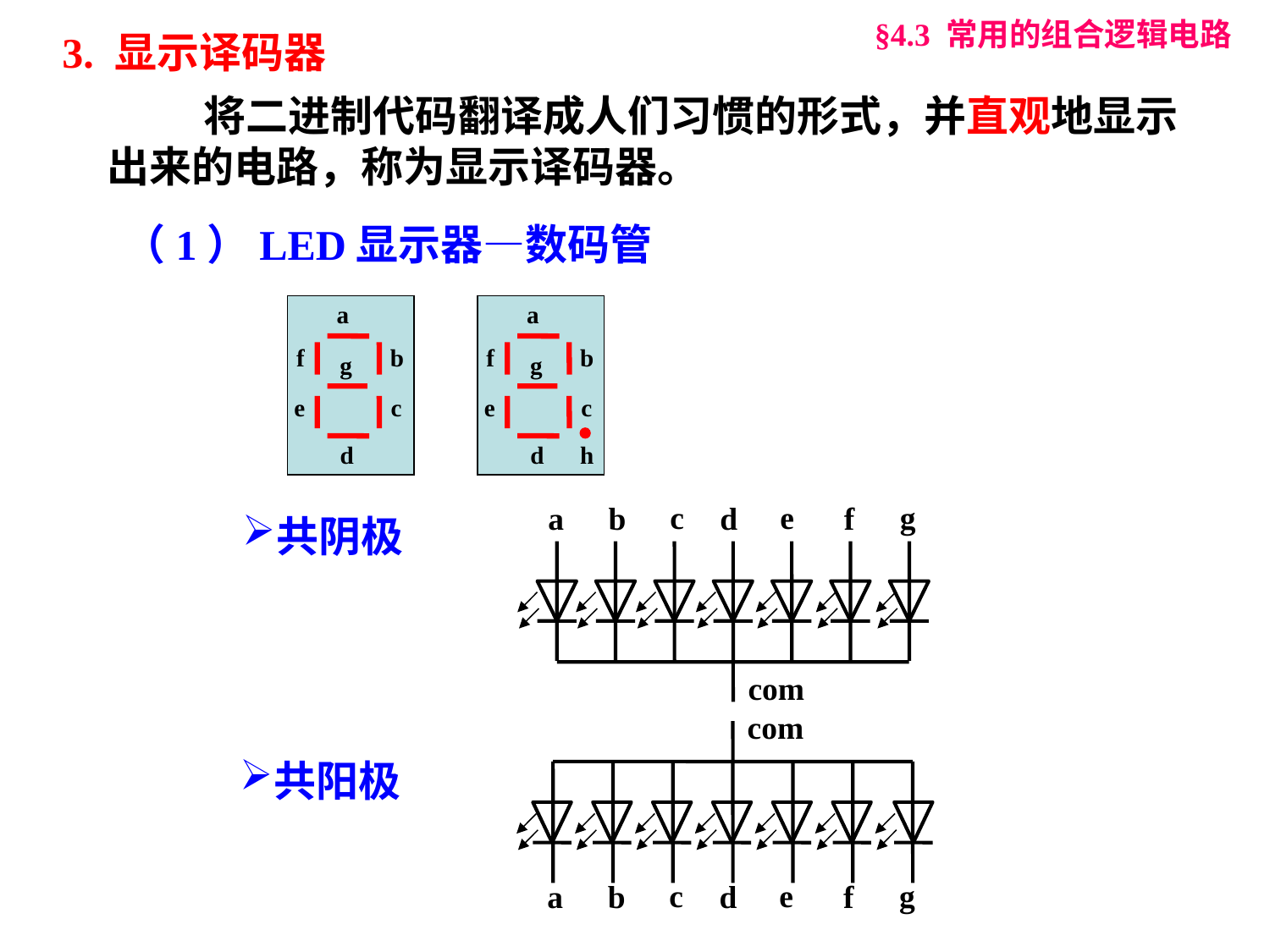

§4.3 常用的组合逻辑电路
3. 显示译码器
         将二进制代码翻译成人们习惯的形式，并直观地显示出来的电路，称为显示译码器。
（1）LED显示器—数码管
a

f

b
g
e
c
d
a

f

b
g
e
c
d

h
c
e
g
 a
b
d
f

 com
共阴极
 com

c
e
g
 a
b
d
f
共阳极